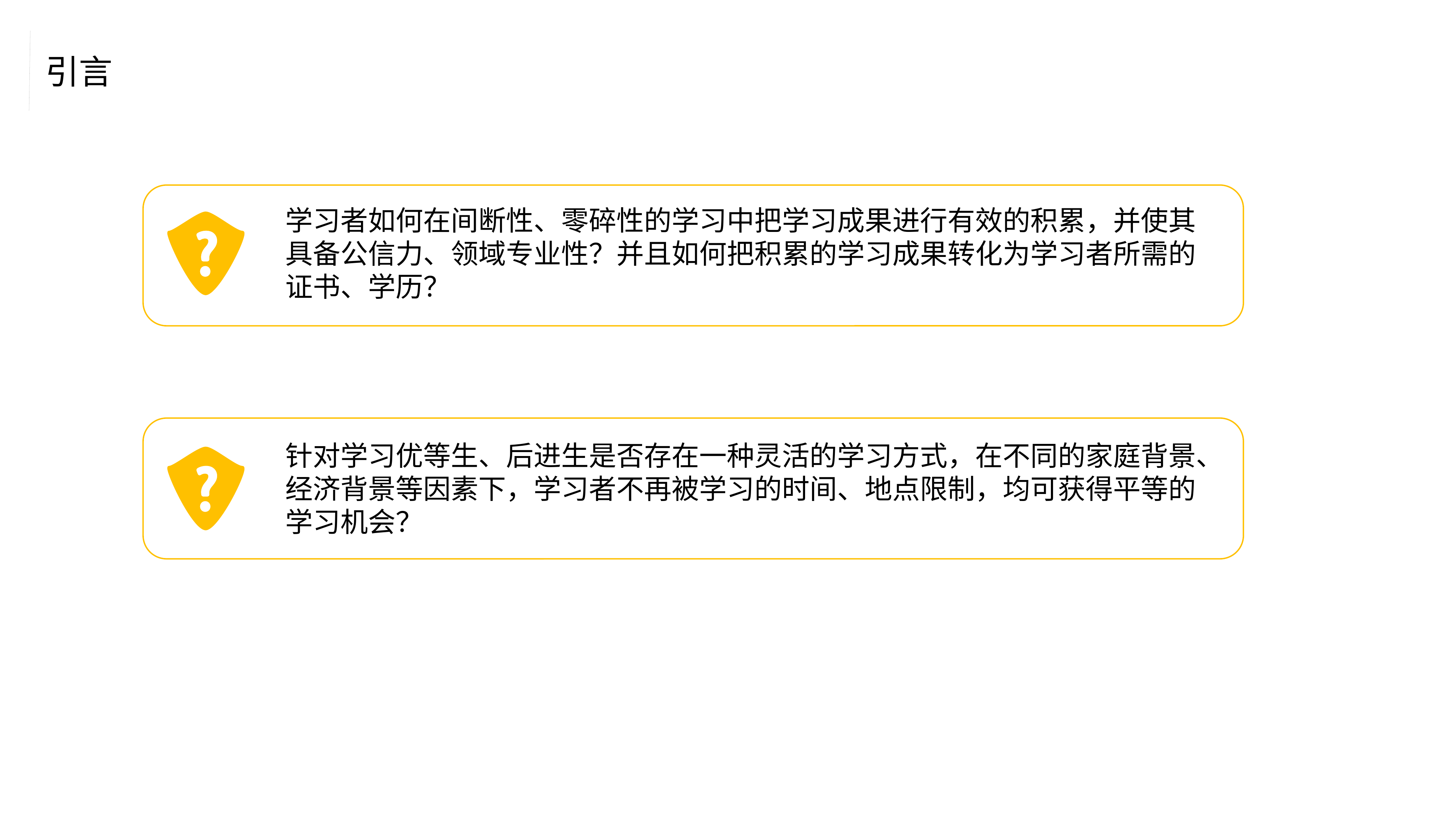

引言

学习者如何在间断性、零碎性的学习中把学习成果进行有效的积累，并使其具备公信力、领域专业性？并且如何把积累的学习成果转化为学习者所需的证书、学历？

针对学习优等生、后进生是否存在一种灵活的学习方式，在不同的家庭背景、经济背景等因素下，学习者不再被学习的时间、地点限制，均可获得平等的学习机会？